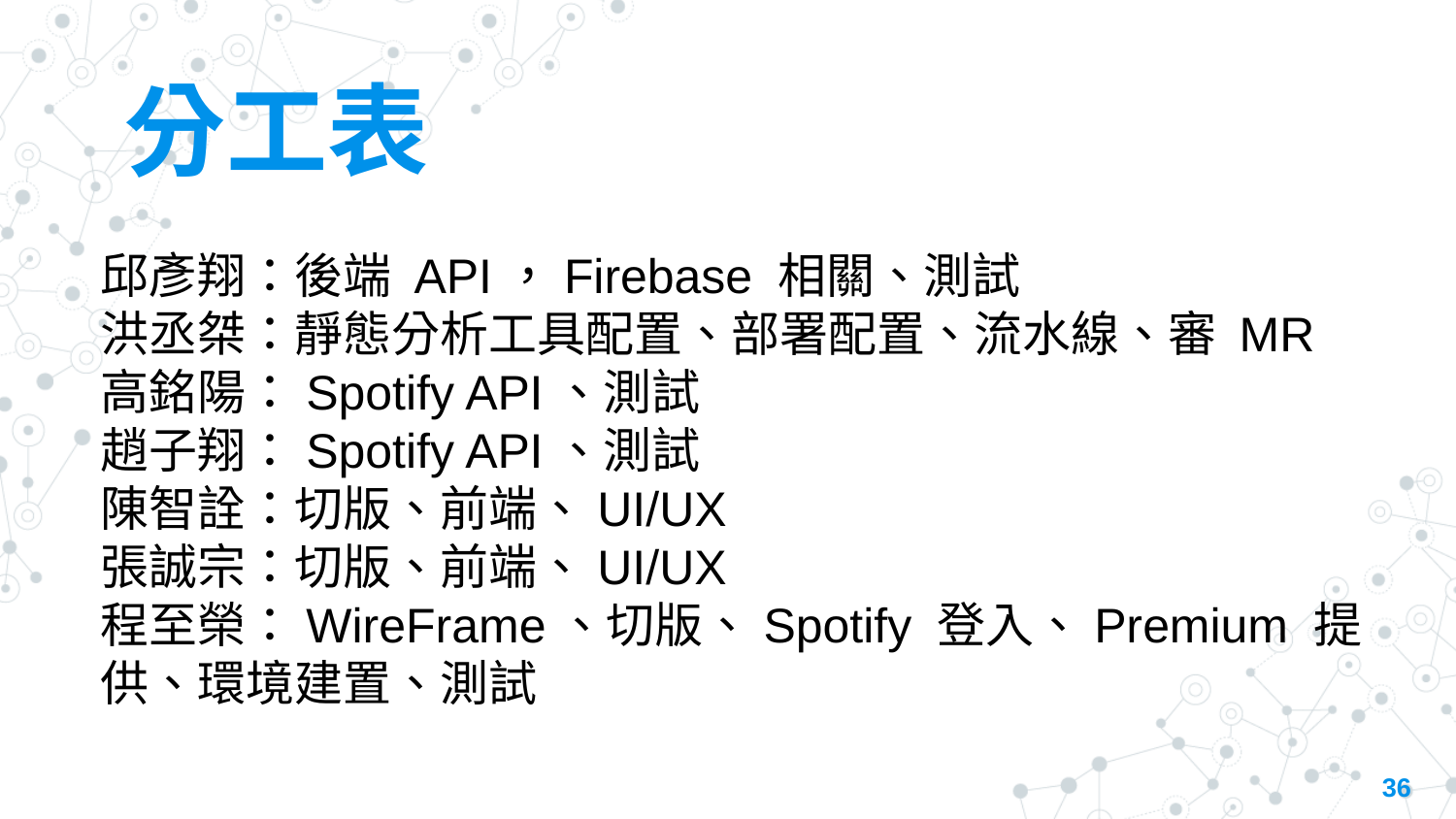

# 分工表
邱彥翔：後端 API，Firebase 相關、測試
洪丞桀：靜態分析工具配置、部署配置、流水線、審 MR
高銘陽：Spotify API、測試
趙子翔：Spotify API、測試
陳智詮：切版、前端、UI/UX
張誠宗：切版、前端、UI/UX
程至榮：WireFrame、切版、Spotify 登入、Premium 提供、環境建置、測試
36